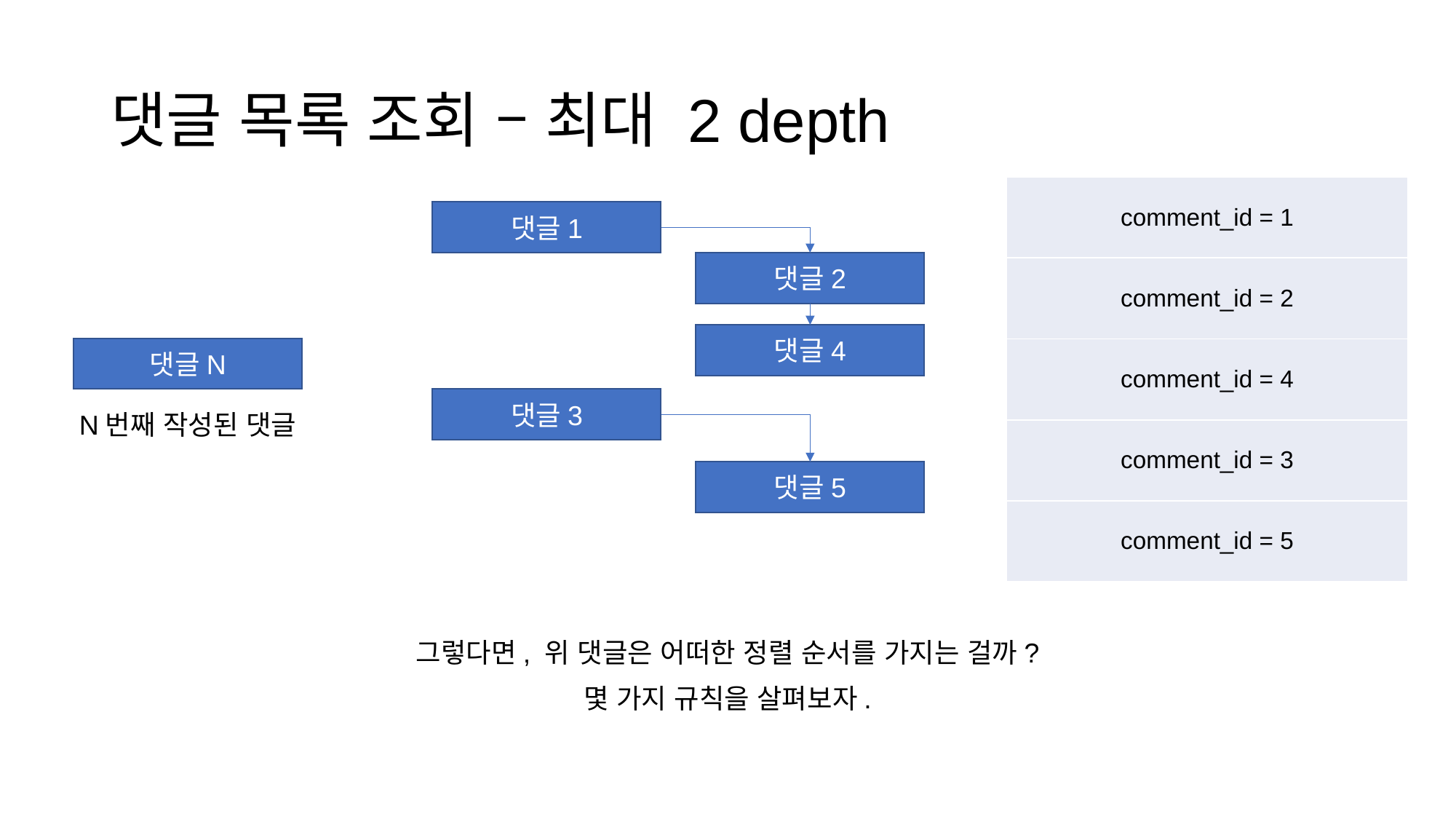

# 댓글 목록 조회 – 최대 2 depth
| comment\_id = 1 |
| --- |
| comment\_id = 2 |
| comment\_id = 4 |
| comment\_id = 3 |
| comment\_id = 5 |
댓글1
댓글2
댓글4
댓글N
댓글3
N번째 작성된 댓글
댓글5
그렇다면, 위 댓글은 어떠한 정렬 순서를 가지는 걸까?
몇 가지 규칙을 살펴보자.